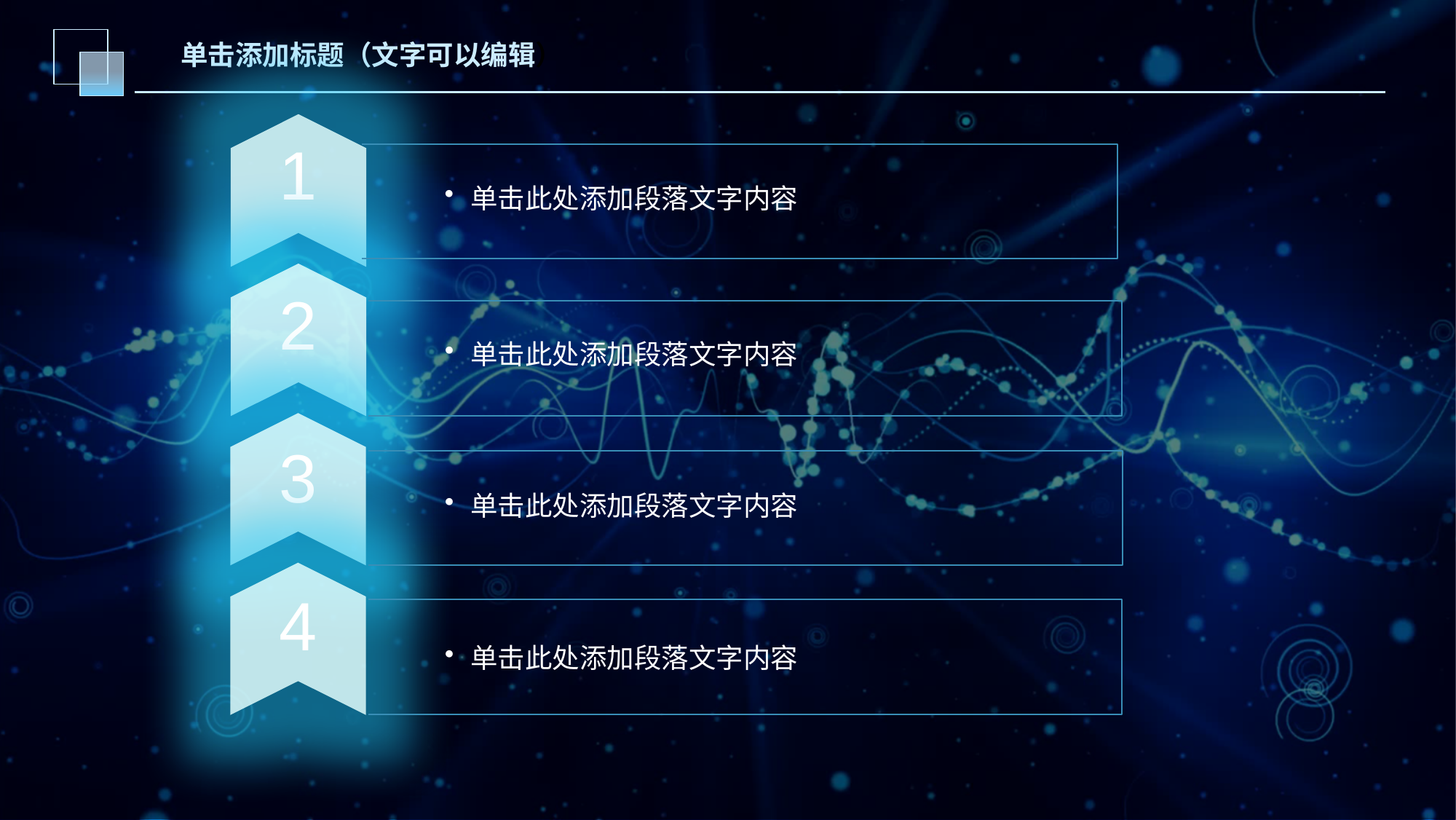

单击添加标题（文字可以编辑）

1

单击此处添加段落文字内容

2

单击此处添加段落文字内容

3

单击此处添加段落文字内容

4

单击此处添加段落文字内容